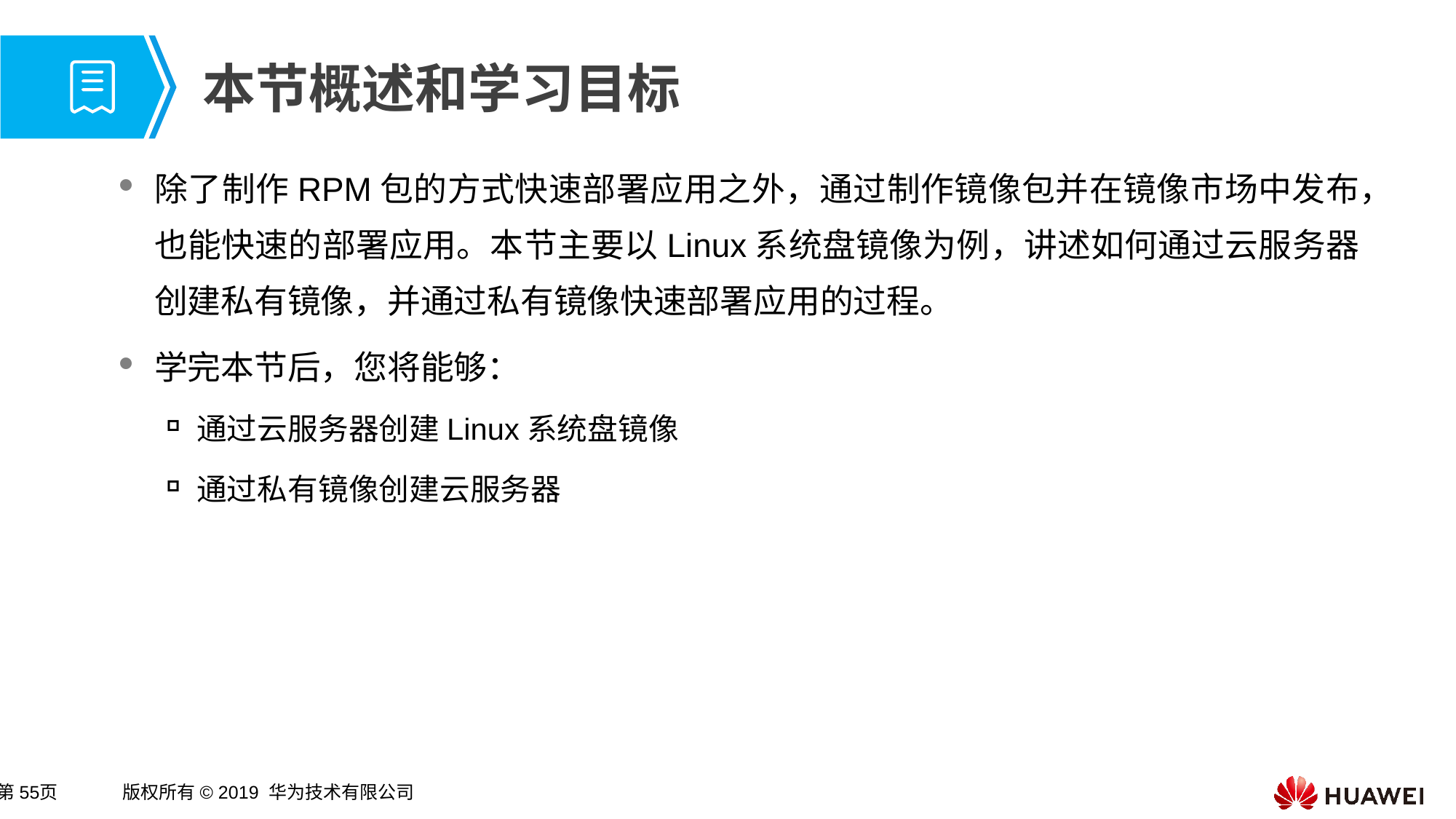

除了制作RPM包的方式快速部署应用之外，通过制作镜像包并在镜像市场中发布，也能快速的部署应用。本节主要以Linux系统盘镜像为例，讲述如何通过云服务器创建私有镜像，并通过私有镜像快速部署应用的过程。
学完本节后，您将能够：
通过云服务器创建Linux系统盘镜像
通过私有镜像创建云服务器